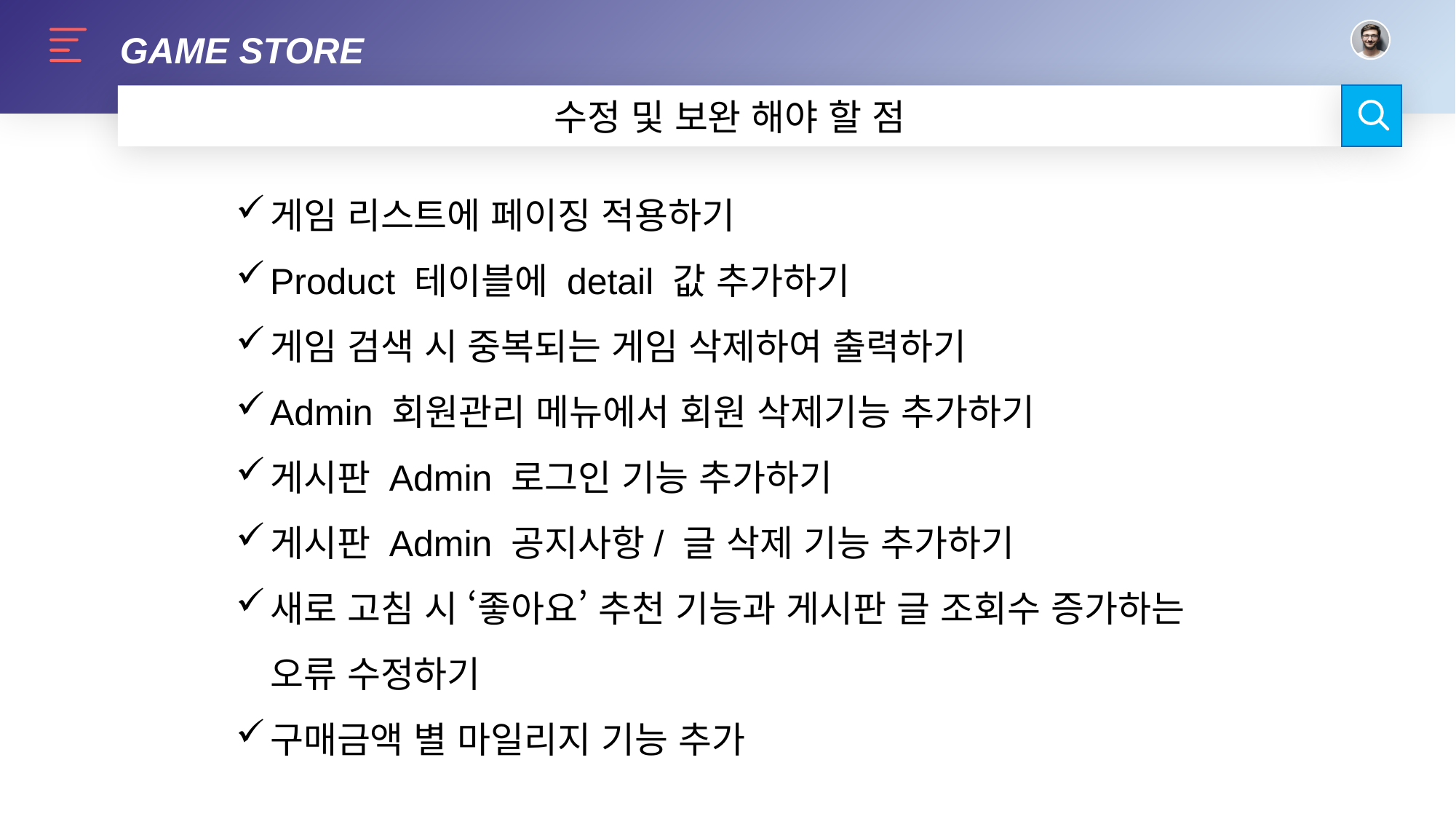

GAME STORE

수정 및 보완 해야 할 점

게임 리스트에 페이징 적용하기
Product 테이블에 detail 값 추가하기
게임 검색 시 중복되는 게임 삭제하여 출력하기
Admin 회원관리 메뉴에서 회원 삭제기능 추가하기
게시판 Admin 로그인 기능 추가하기
게시판 Admin 공지사항/ 글 삭제 기능 추가하기
새로 고침 시 ‘좋아요’ 추천 기능과 게시판 글 조회수 증가하는 오류 수정하기
구매금액 별 마일리지 기능 추가